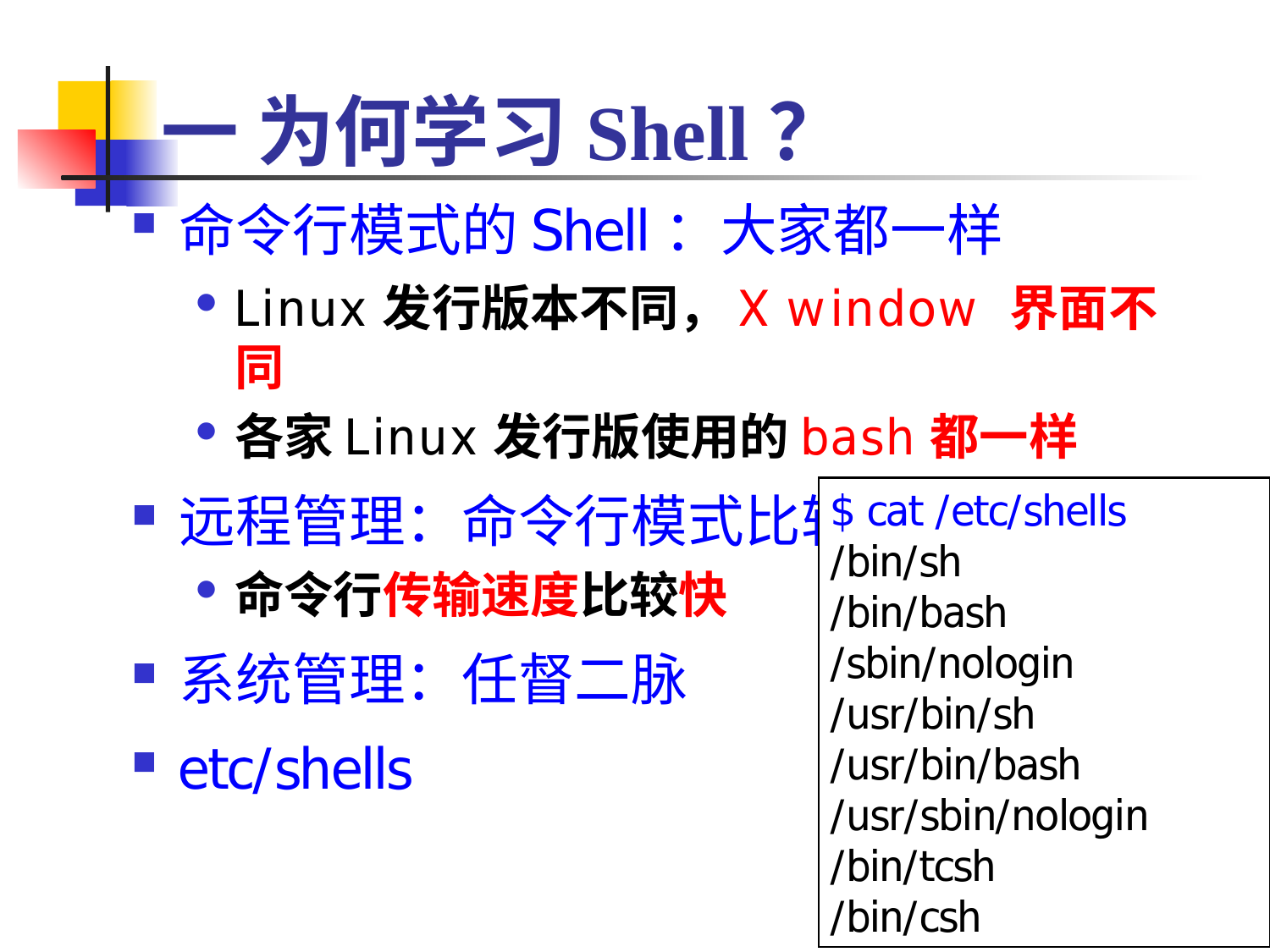

# 一 为何学习Shell？
命令行模式的Shell：大家都一样
Linux发行版本不同，X window 界面不同
各家Linux发行版使用的bash都一样
远程管理：命令行模式比较快
命令行传输速度比较快
系统管理：任督二脉
etc/shells
$ cat /etc/shells
/bin/sh
/bin/bash
/sbin/nologin
/usr/bin/sh
/usr/bin/bash
/usr/sbin/nologin
/bin/tcsh
/bin/csh